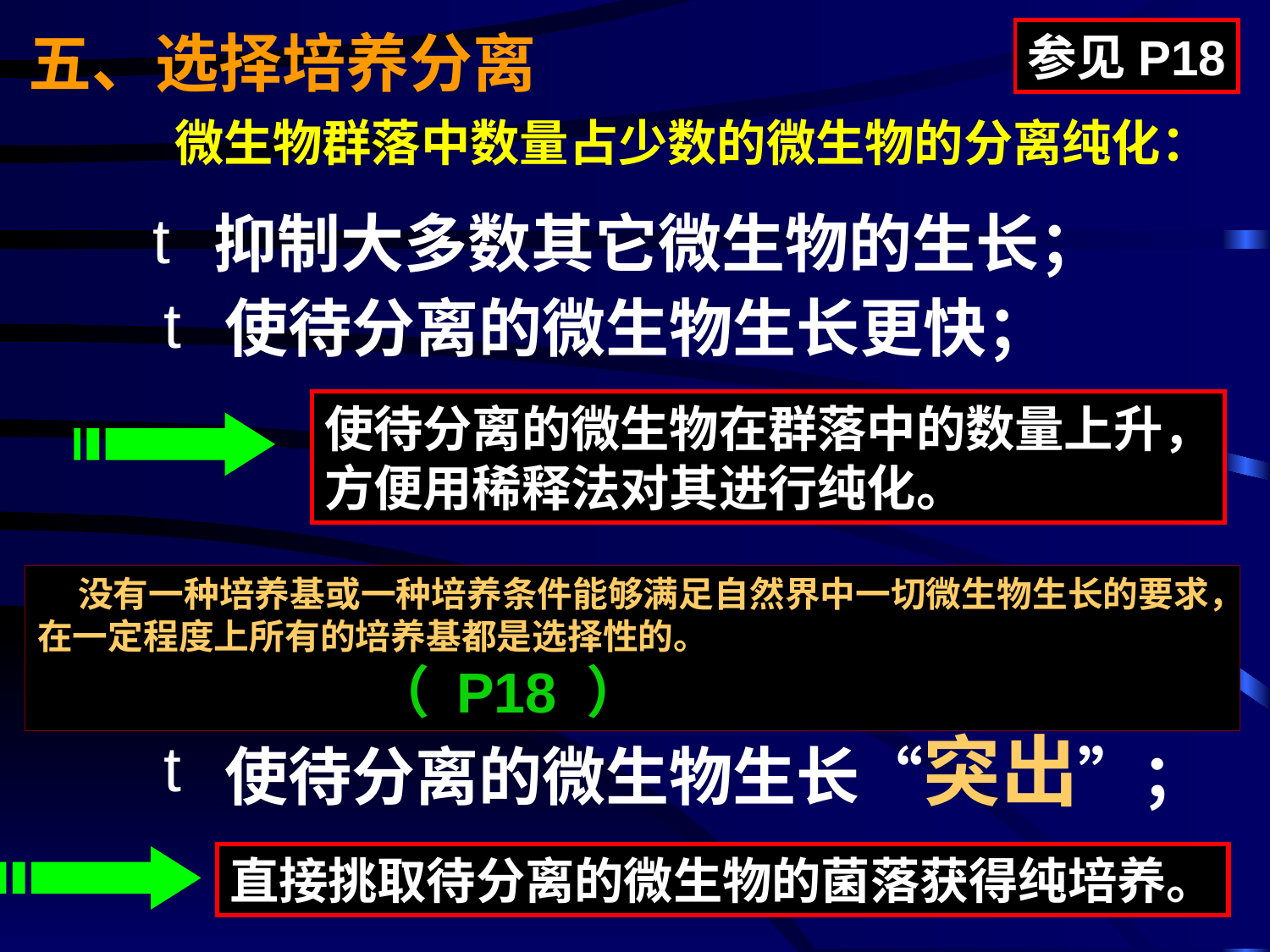

五、选择培养分离
参见P18
微生物群落中数量占少数的微生物的分离纯化：
  抑制大多数其它微生物的生长；
  使待分离的微生物生长更快；
使待分离的微生物在群落中的数量上升，
方便用稀释法对其进行纯化。

    没有一种培养基或一种培养条件能够满足自然界中一切微生物生长的要求，在一定程度上所有的培养基都是选择性的。
                         （ P18 ）
  使待分离的微生物生长“突出”；
直接挑取待分离的微生物的菌落获得纯培养。